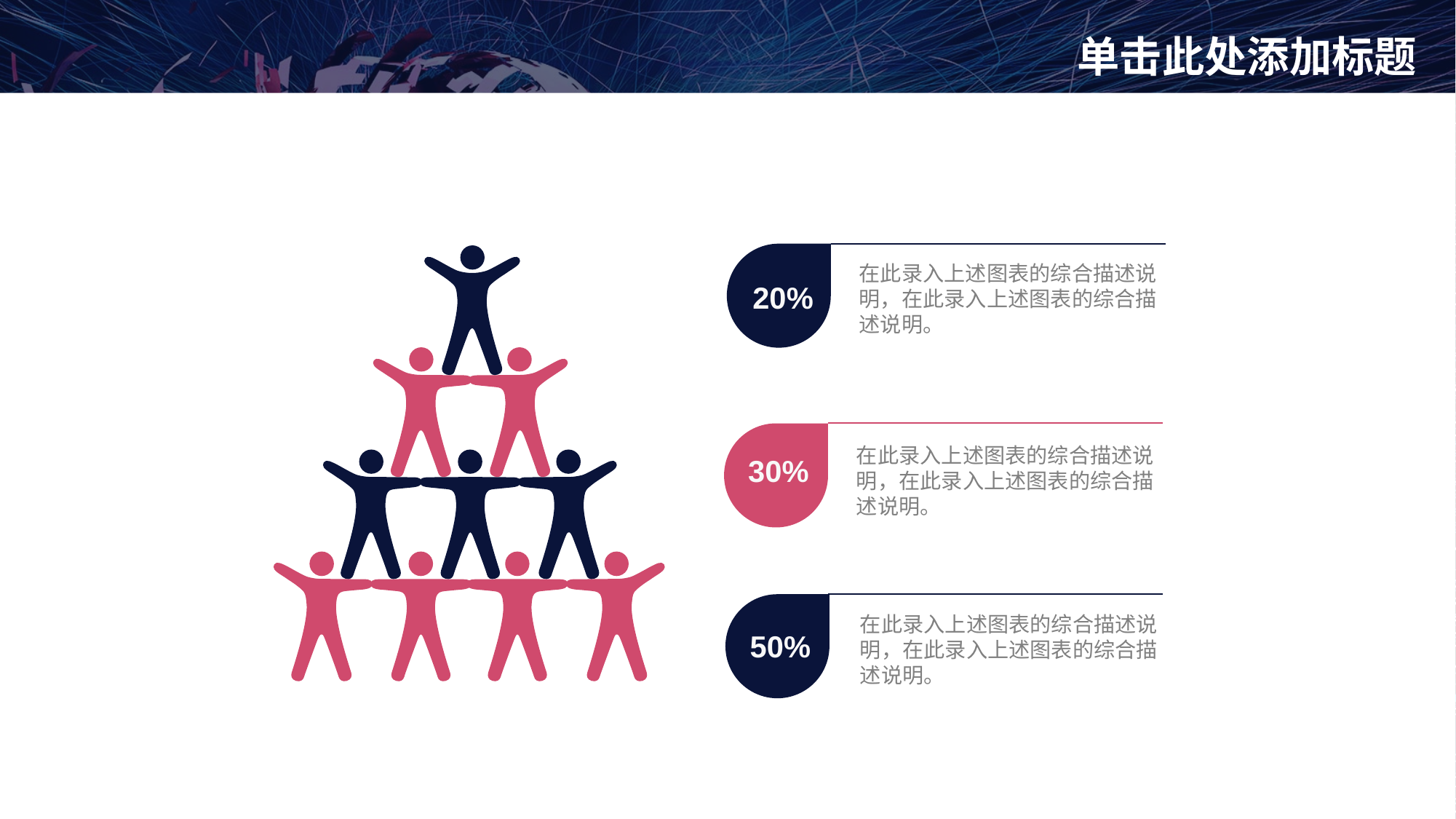

# 单击此处添加标题

20%

在此录入上述图表的综合描述说明，在此录入上述图表的综合描述说明。

30%
在此录入上述图表的综合描述说明，在此录入上述图表的综合描述说明。

50%
在此录入上述图表的综合描述说明，在此录入上述图表的综合描述说明。